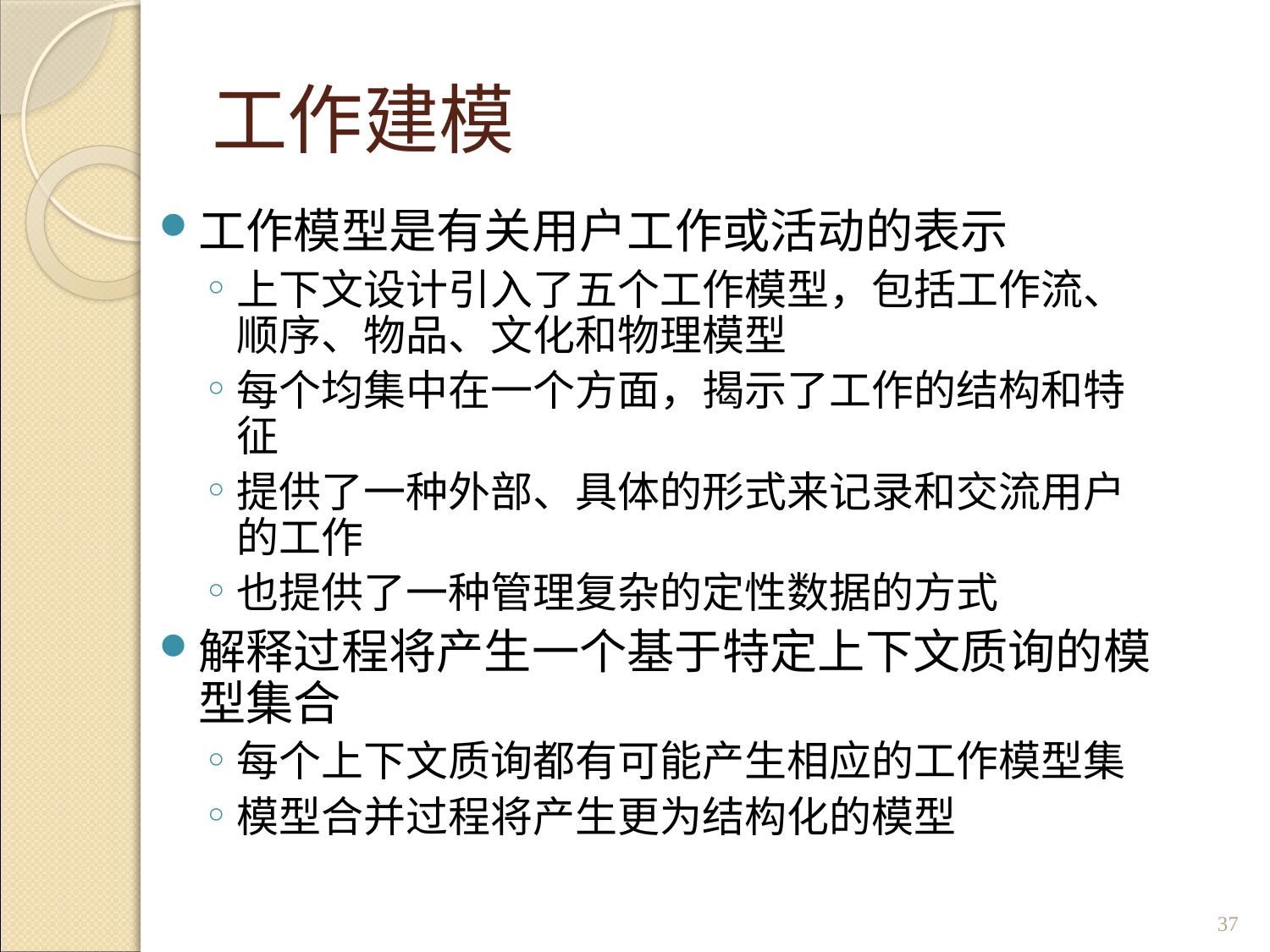

# 工作建模
工作模型是有关用户工作或活动的表示
上下文设计引入了五个工作模型，包括工作流、顺序、物品、文化和物理模型
每个均集中在一个方面，揭示了工作的结构和特征
提供了一种外部、具体的形式来记录和交流用户的工作
也提供了一种管理复杂的定性数据的方式
解释过程将产生一个基于特定上下文质询的模型集合
每个上下文质询都有可能产生相应的工作模型集
模型合并过程将产生更为结构化的模型

37